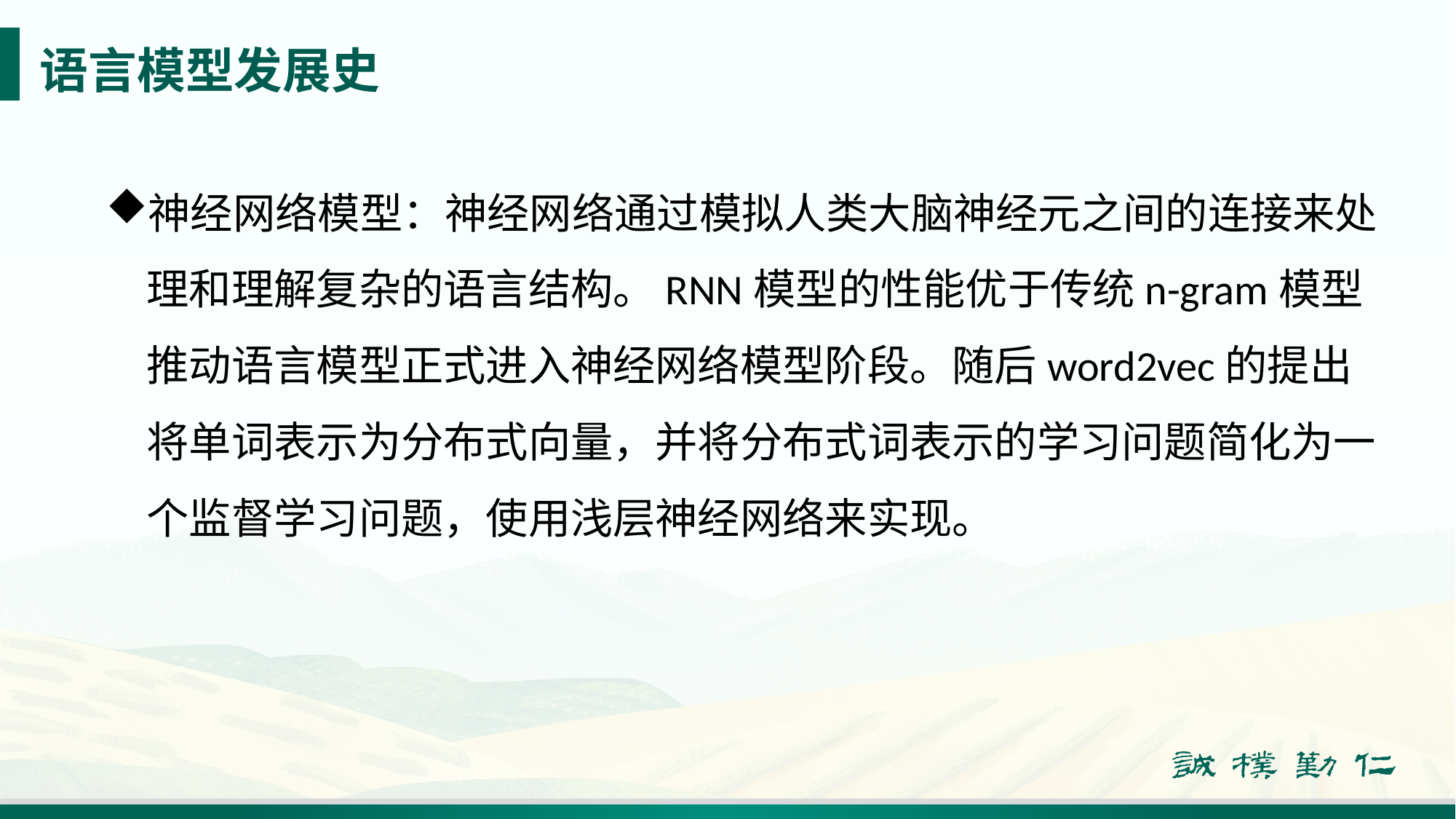

语言模型发展史

神经网络模型：神经网络通过模拟人类大脑神经元之间的连接来处理和理解复杂的语言结构。RNN模型的性能优于传统n-gram模型推动语言模型正式进入神经网络模型阶段。随后word2vec的提出将单词表示为分布式向量，并将分布式词表示的学习问题简化为一个监督学习问题，使用浅层神经网络来实现。